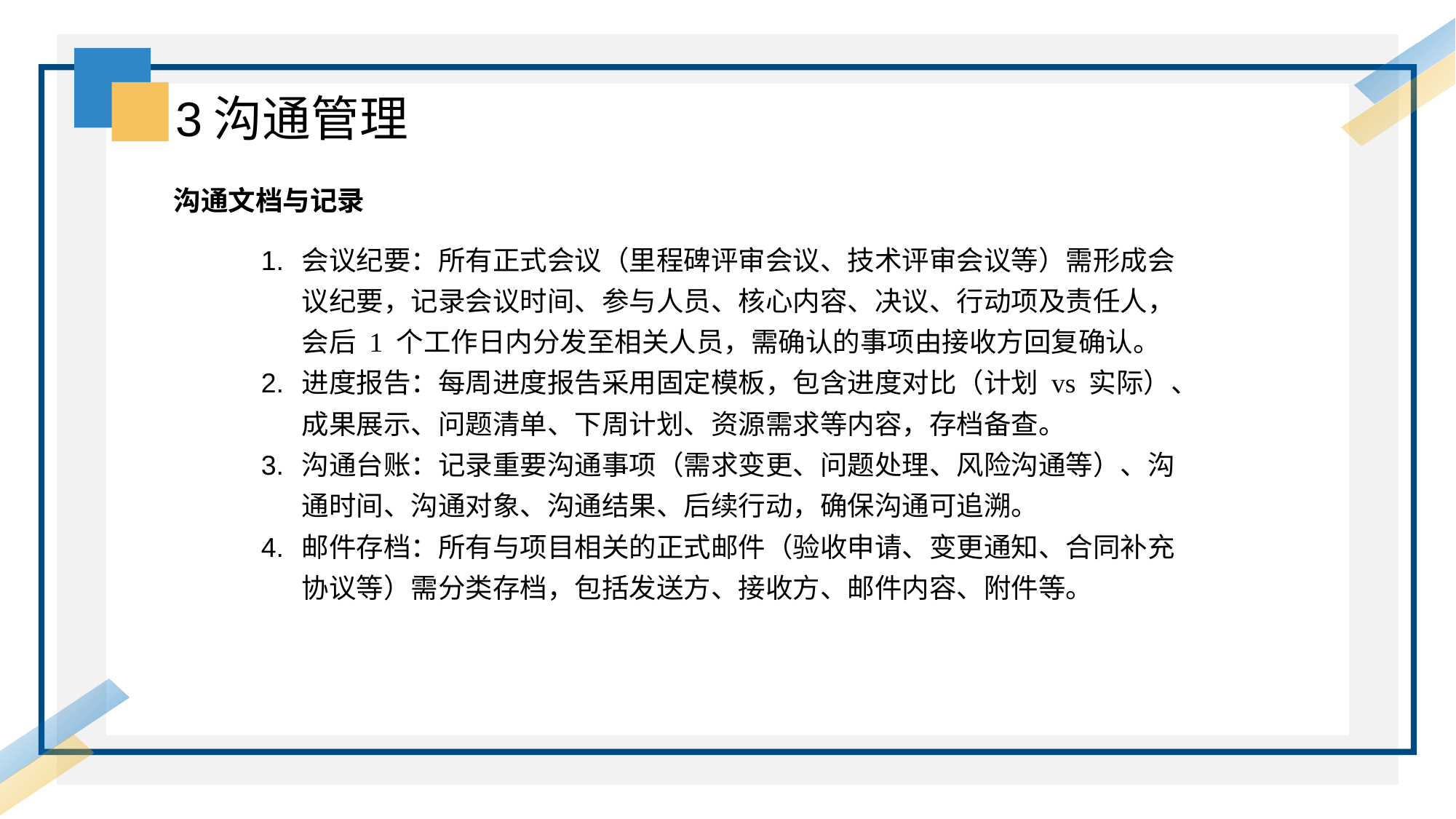

3沟通管理
沟通文档与记录
会议纪要：所有正式会议（里程碑评审会议、技术评审会议等）需形成会议纪要，记录会议时间、参与人员、核心内容、决议、行动项及责任人，会后 1 个工作日内分发至相关人员，需确认的事项由接收方回复确认。
进度报告：每周进度报告采用固定模板，包含进度对比（计划 vs 实际）、成果展示、问题清单、下周计划、资源需求等内容，存档备查。
沟通台账：记录重要沟通事项（需求变更、问题处理、风险沟通等）、沟通时间、沟通对象、沟通结果、后续行动，确保沟通可追溯。
邮件存档：所有与项目相关的正式邮件（验收申请、变更通知、合同补充协议等）需分类存档，包括发送方、接收方、邮件内容、附件等。